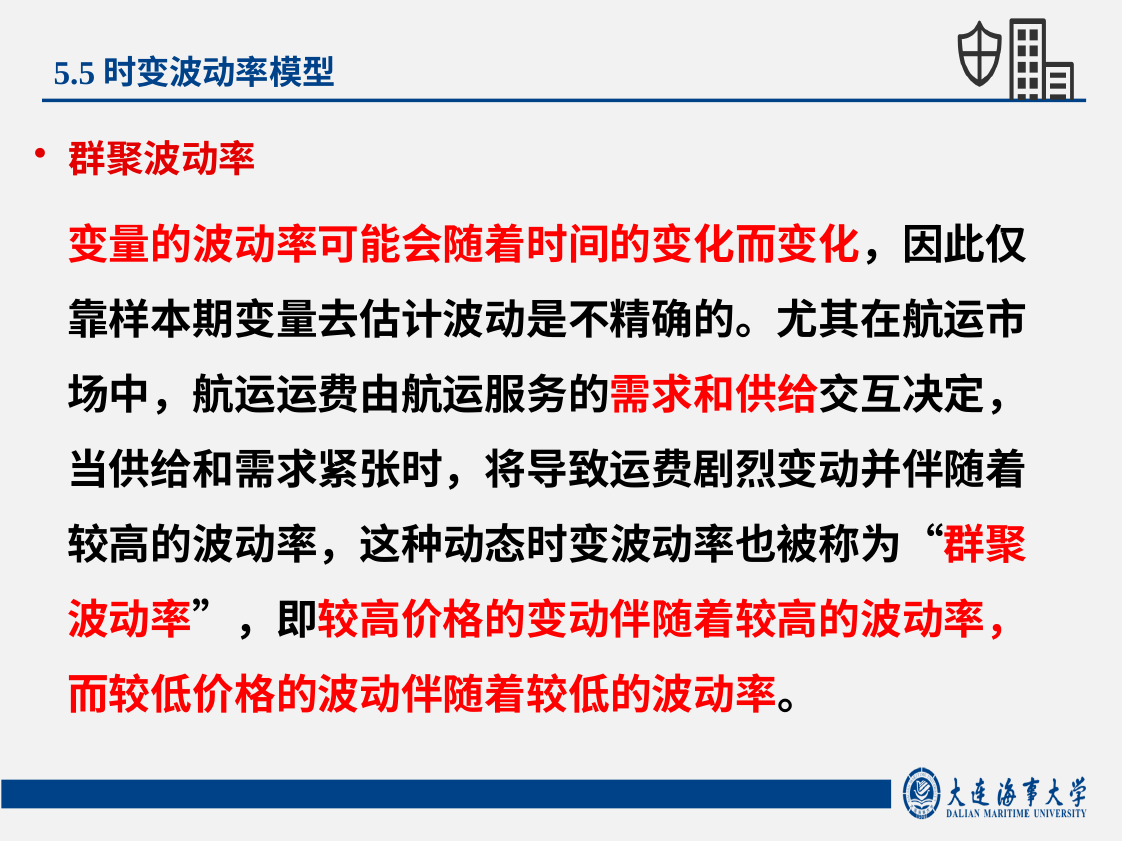

5.5时变波动率模型

群聚波动率
变量的波动率可能会随着时间的变化而变化，因此仅靠样本期变量去估计波动是不精确的。尤其在航运市场中，航运运费由航运服务的需求和供给交互决定，当供给和需求紧张时，将导致运费剧烈变动并伴随着较高的波动率，这种动态时变波动率也被称为“群聚波动率”，即较高价格的变动伴随着较高的波动率，而较低价格的波动伴随着较低的波动率。